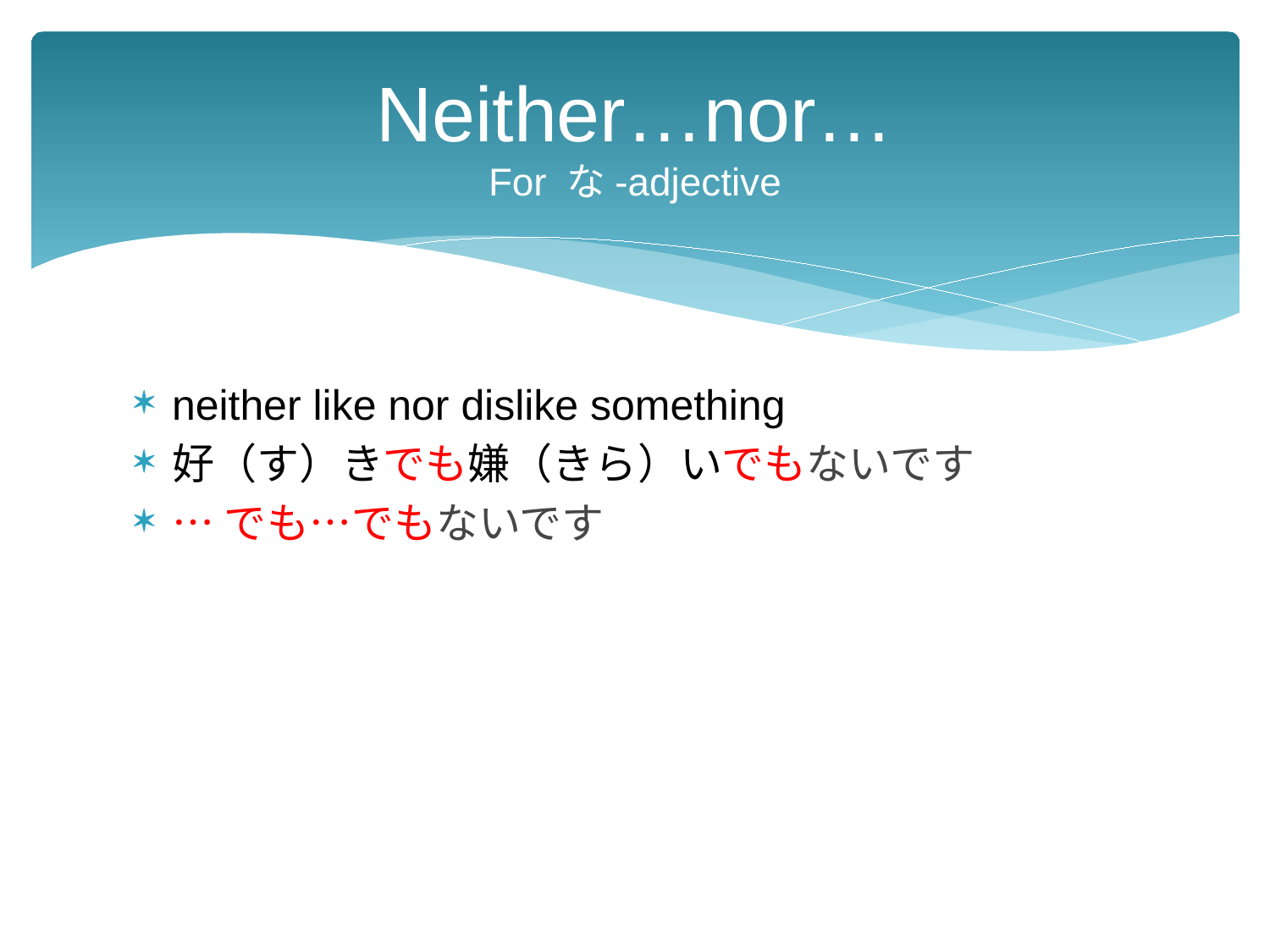

# Neither…nor… For な-adjective
neither like nor dislike something
好（す）きでも嫌（きら）いでもないです
…でも…でもないです